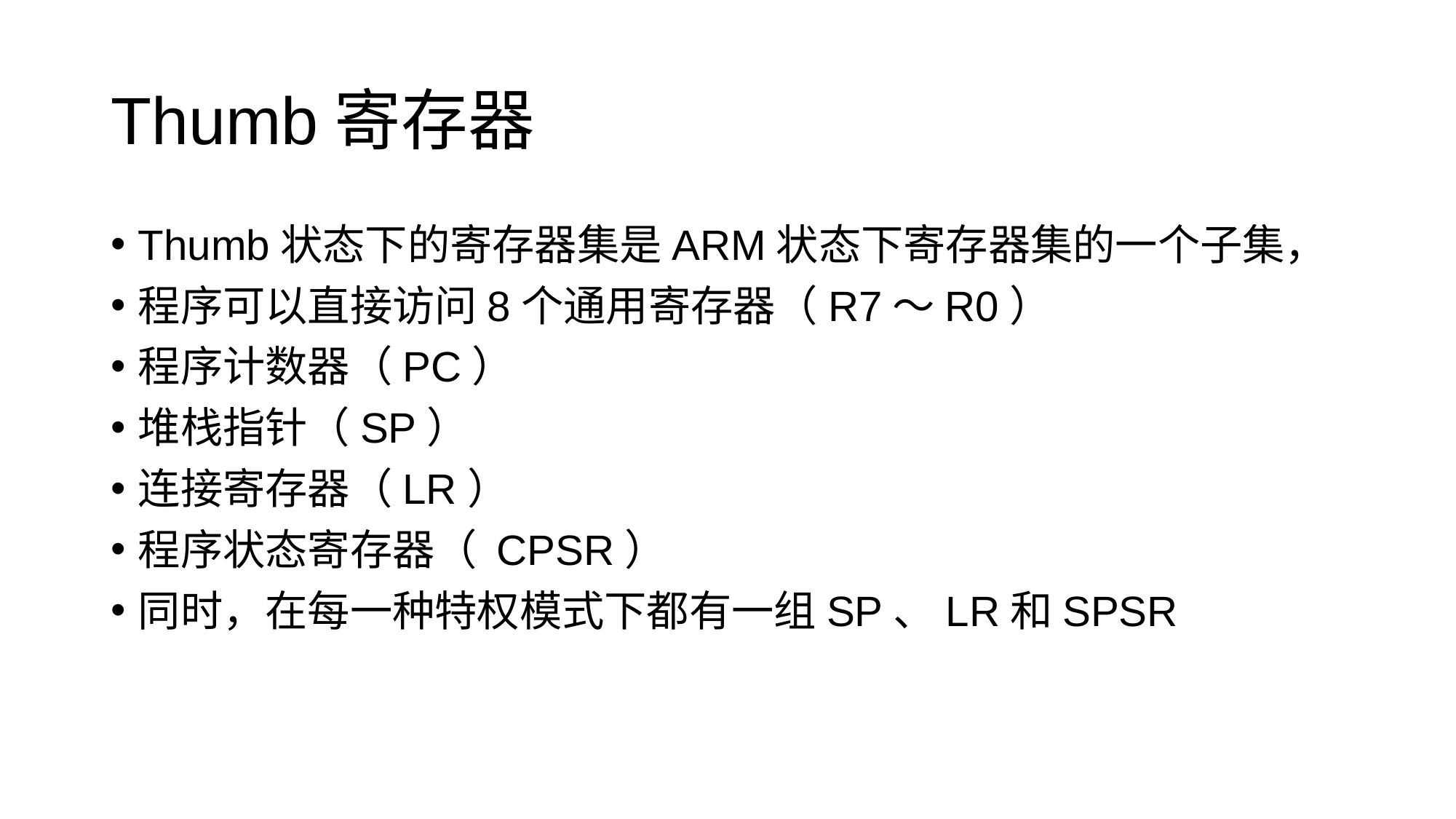

# Thumb寄存器
Thumb状态下的寄存器集是ARM状态下寄存器集的一个子集，
程序可以直接访问8个通用寄存器（R7～R0）
程序计数器（PC）
堆栈指针（SP）
连接寄存器（LR）
程序状态寄存器（ CPSR）
同时，在每一种特权模式下都有一组SP、LR和SPSR